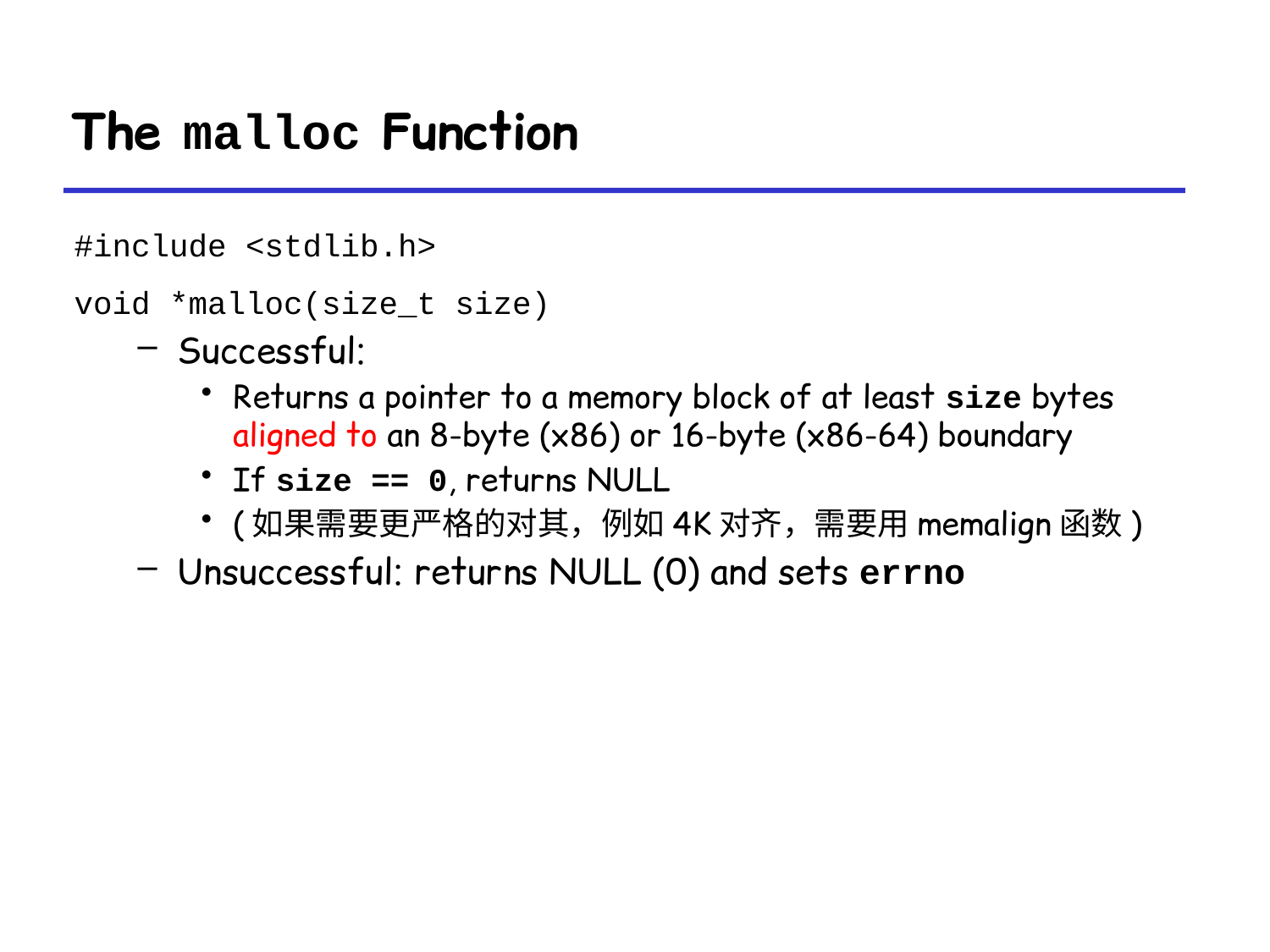

# The malloc Function
#include <stdlib.h>
void *malloc(size_t size)
Successful:
Returns a pointer to a memory block of at least size bytes
aligned to an 8-byte (x86) or 16-byte (x86-64) boundary
If size == 0, returns NULL
(如果需要更严格的对其，例如4K对齐，需要用memalign函数)
Unsuccessful: returns NULL (0) and sets errno